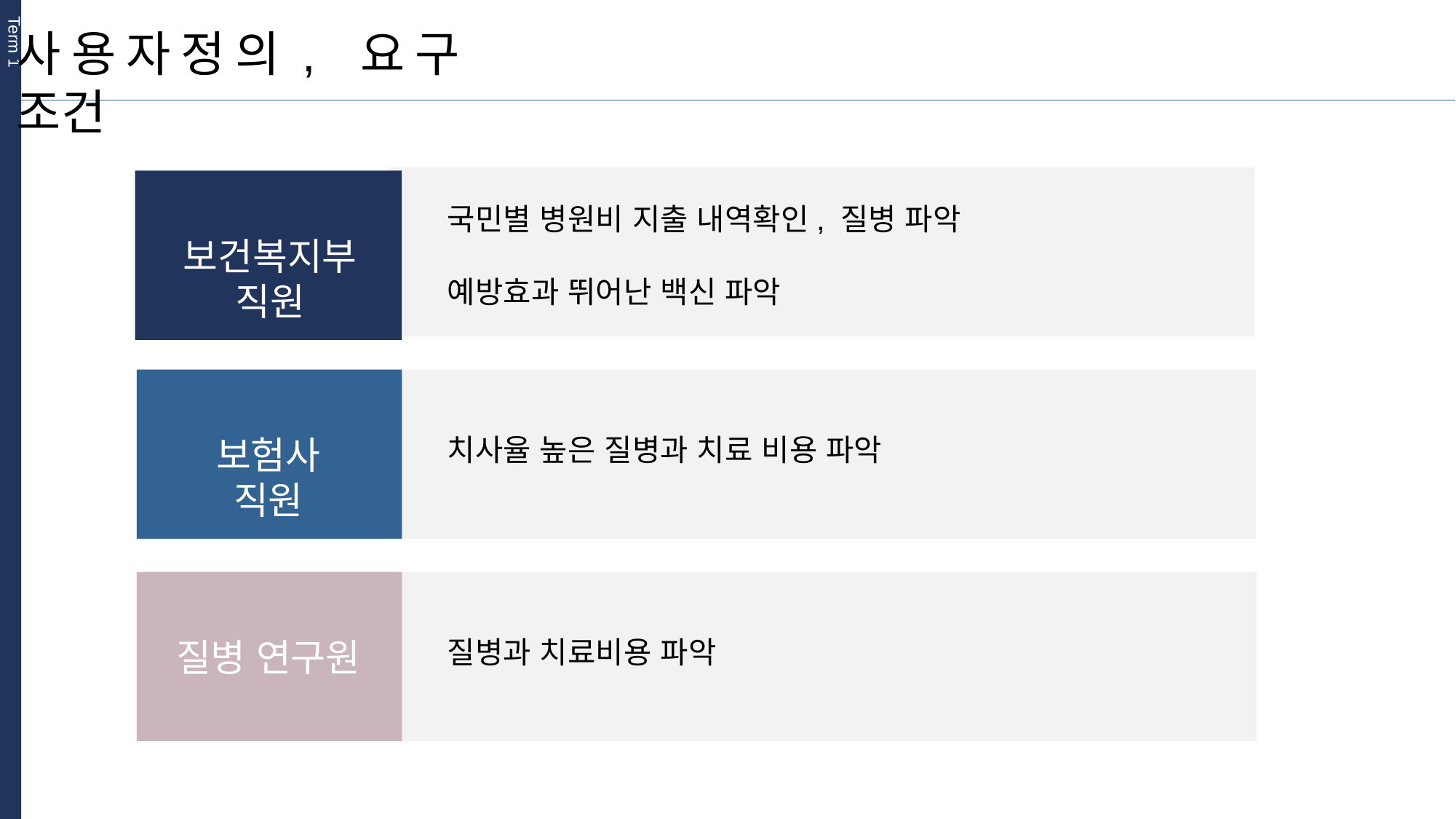

Term 1
사용자정의, 요구 조건

국민별 병원비 지출 내역확인, 질병 파악

예방효과 뛰어난 백신 파악
보건복지부 직원

보험사 직원
치사율 높은 질병과 치료 비용 파악

질병과 치료비용 파악
질병 연구원